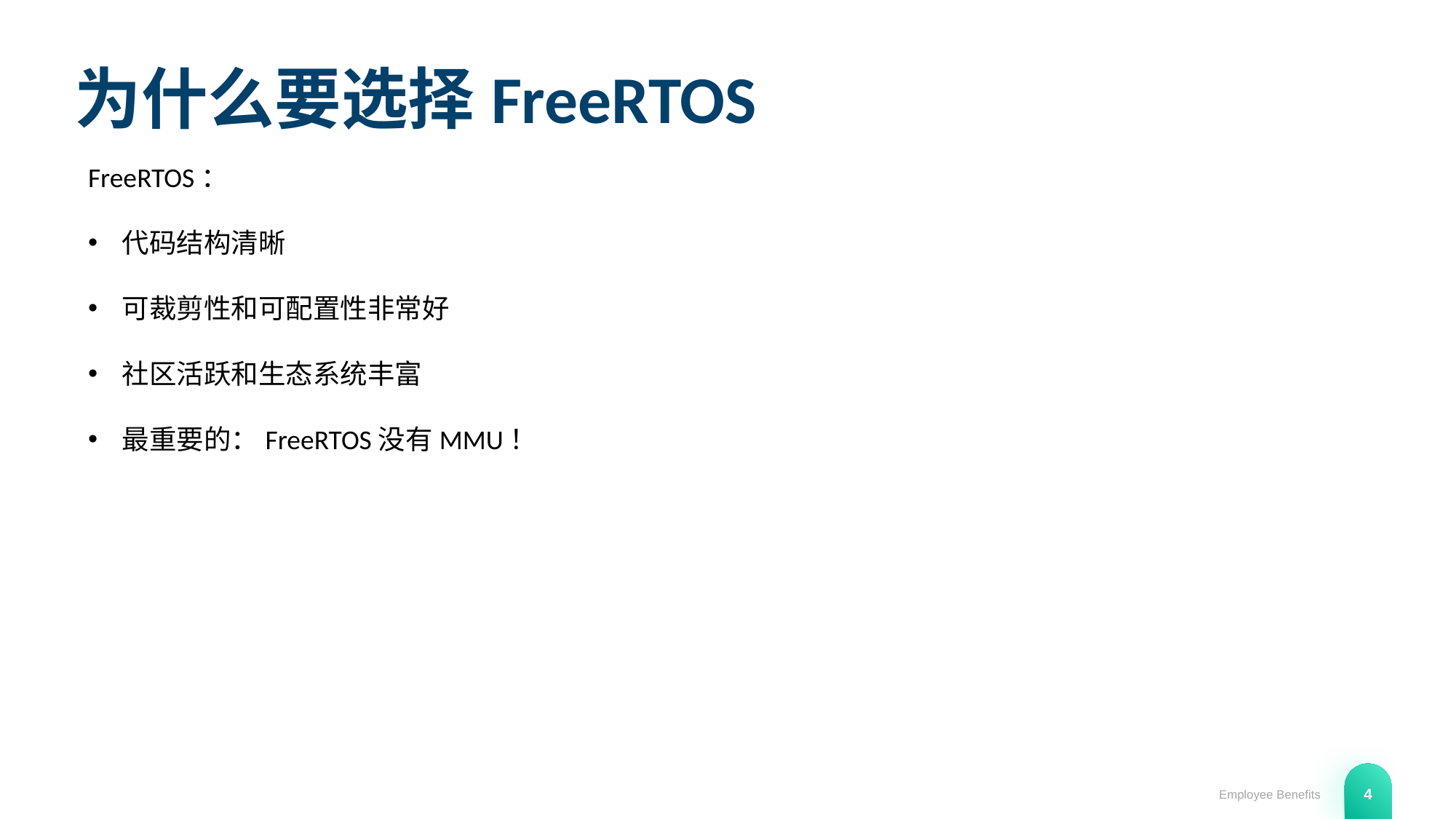

# 为什么要选择FreeRTOS
FreeRTOS：

代码结构清晰

可裁剪性和可配置性非常好

社区活跃和生态系统丰富

最重要的：FreeRTOS没有MMU！